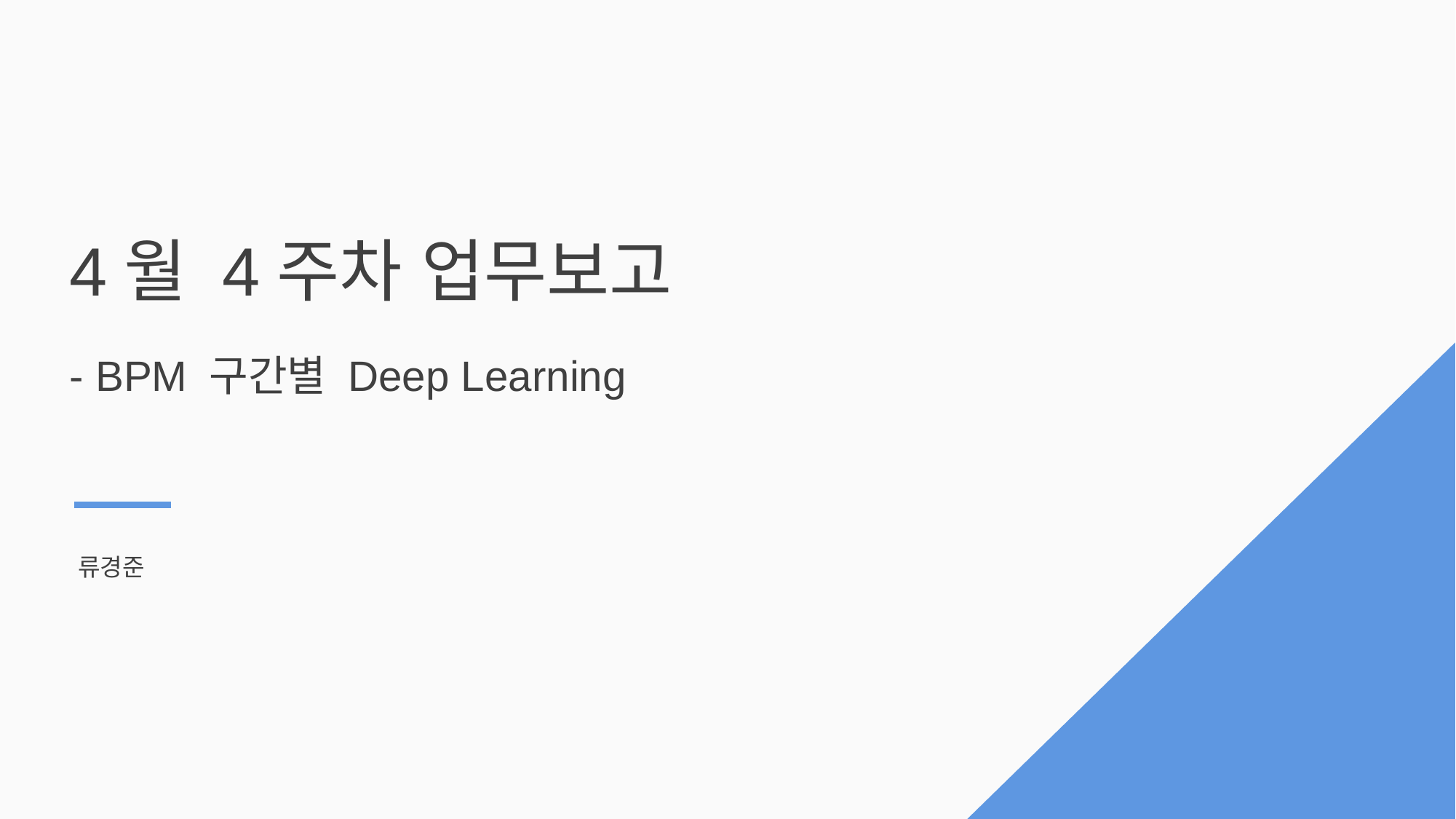

4월 4주차 업무보고

- BPM 구간별 Deep Learning
류경준

11